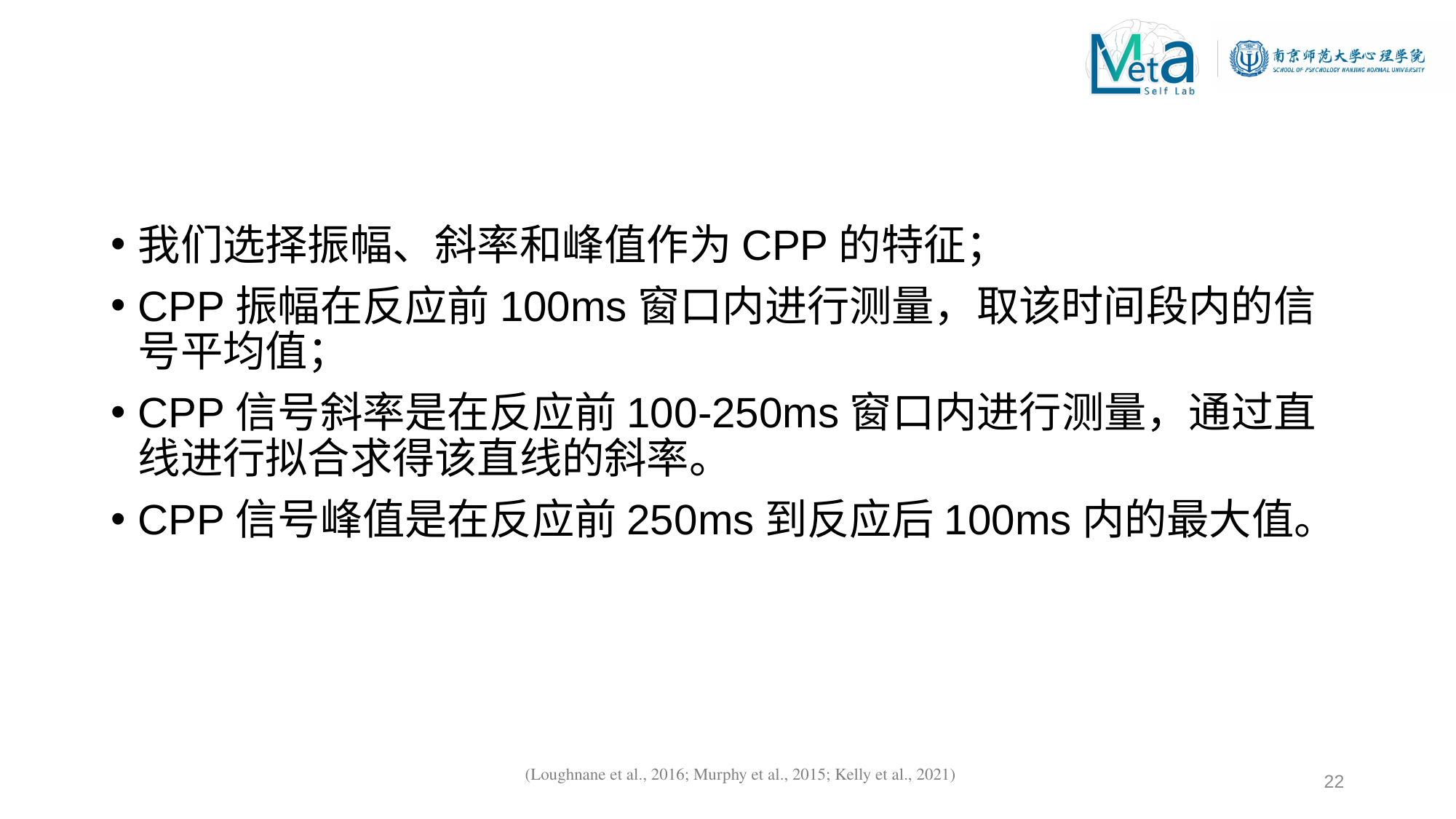

我们选择振幅、斜率和峰值作为CPP的特征；
CPP振幅在反应前100ms窗口内进行测量，取该时间段内的信号平均值；
CPP信号斜率是在反应前100-250ms窗口内进行测量，通过直线进行拟合求得该直线的斜率。
CPP信号峰值是在反应前250ms到反应后100ms内的最大值。
(Loughnane et al., 2016; Murphy et al., 2015; Kelly et al., 2021)
22